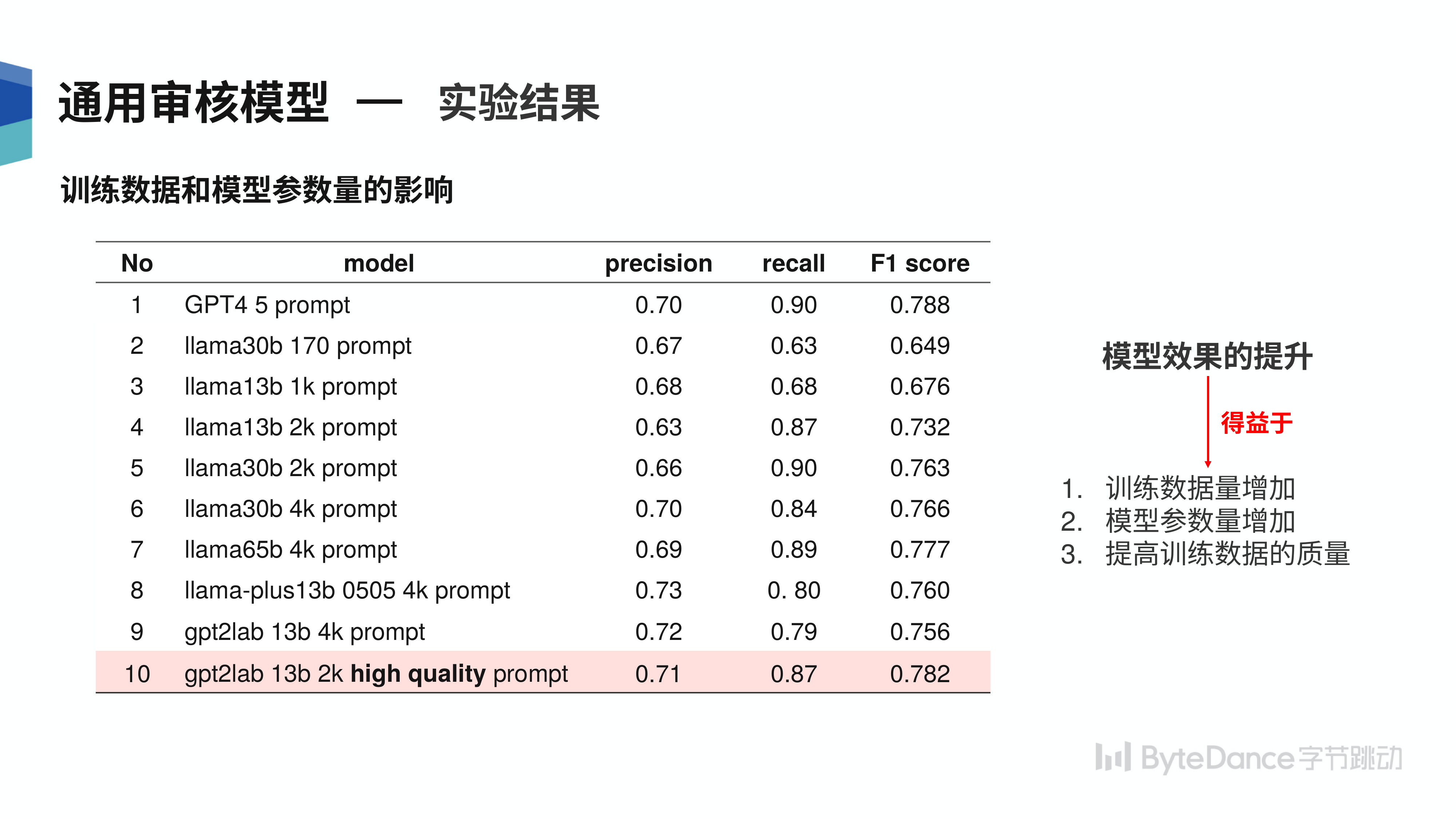

实验结果
通用审核模型
训练数据和模型参数量的影响
| No | model | precision | recall | F1 score |
| --- | --- | --- | --- | --- |
| 1 | GPT4 5 prompt | 0.70 | 0.90 | 0.788 |
| 2 | llama30b 170 prompt | 0.67 | 0.63 | 0.649 |
| 3 | llama13b 1k prompt | 0.68 | 0.68 | 0.676 |
| 4 | llama13b 2k prompt | 0.63 | 0.87 | 0.732 |
| 5 | llama30b 2k prompt | 0.66 | 0.90 | 0.763 |
| 6 | llama30b 4k prompt | 0.70 | 0.84 | 0.766 |
| 7 | llama65b 4k prompt | 0.69 | 0.89 | 0.777 |
| 8 | llama-plus13b 0505 4k prompt | 0.73 | 0. 80 | 0.760 |
| 9 | gpt2lab 13b 4k prompt | 0.72 | 0.79 | 0.756 |
| 10 | gpt2lab 13b 2k high quality prompt | 0.71 | 0.87 | 0.782 |
模型效果的提升
得益于
训练数据量增加
模型参数量增加
提高训练数据的质量